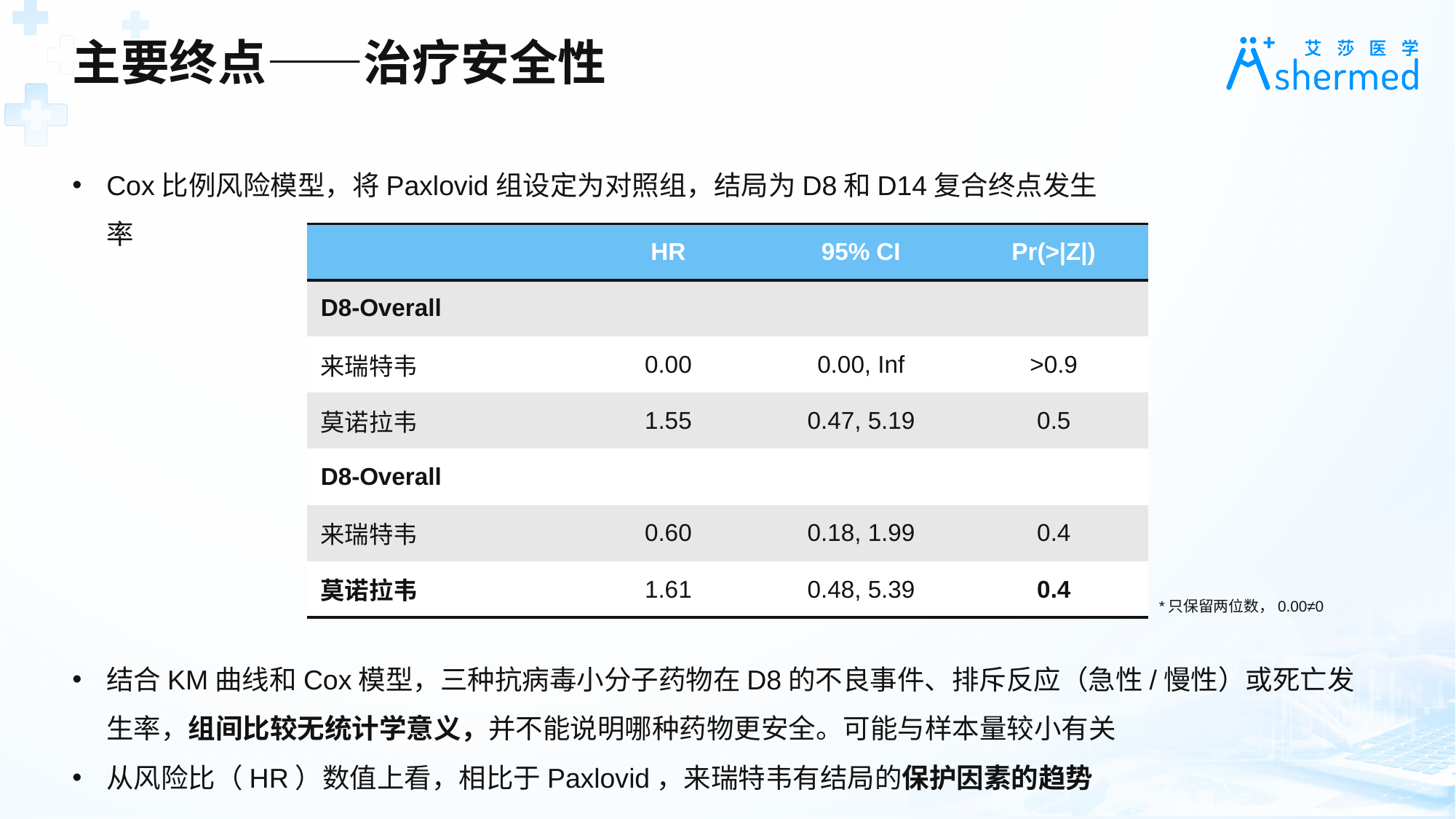

主要终点——治疗安全性
Cox比例风险模型，将Paxlovid组设定为对照组，结局为D8和D14复合终点发生率
|  | HR | 95% CI | Pr(>|Z|) |
| --- | --- | --- | --- |
| D8-Overall |  |  |  |
| 来瑞特韦 | 0.00 | 0.00, Inf | >0.9 |
| 莫诺拉韦 | 1.55 | 0.47, 5.19 | 0.5 |
| D8-Overall |  |  |  |
| 来瑞特韦 | 0.60 | 0.18, 1.99 | 0.4 |
| 莫诺拉韦 | 1.61 | 0.48, 5.39 | 0.4 |
*只保留两位数，0.00≠0
结合KM曲线和Cox模型，三种抗病毒小分子药物在D8的不良事件、排斥反应（急性/慢性）或死亡发生率，组间比较无统计学意义，并不能说明哪种药物更安全。可能与样本量较小有关
从风险比（HR）数值上看，相比于Paxlovid，来瑞特韦有结局的保护因素的趋势